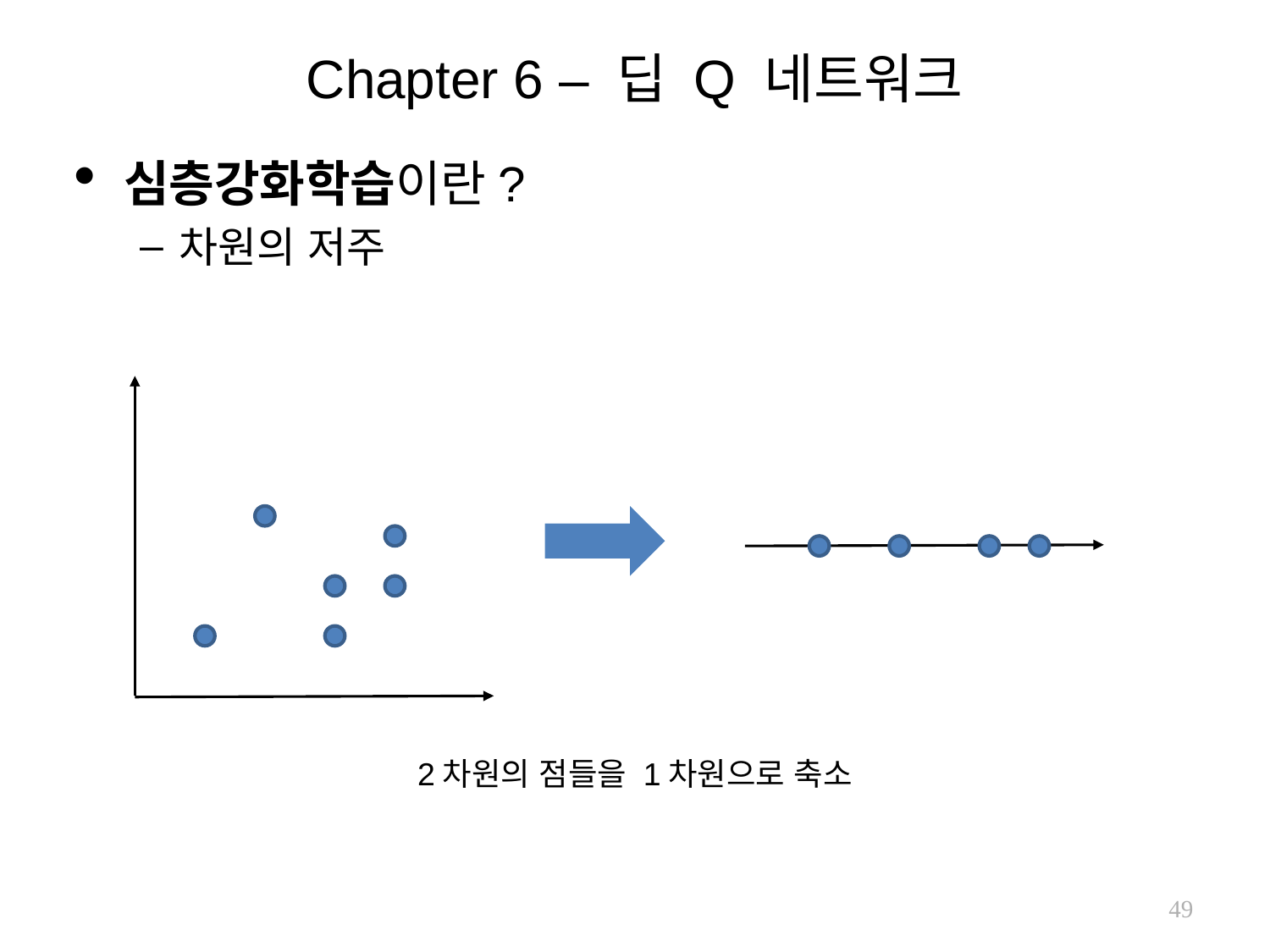

# Chapter 6 – 딥 Q 네트워크
심층강화학습이란?
차원의 저주

2차원의 점들을 1차원으로 축소
49